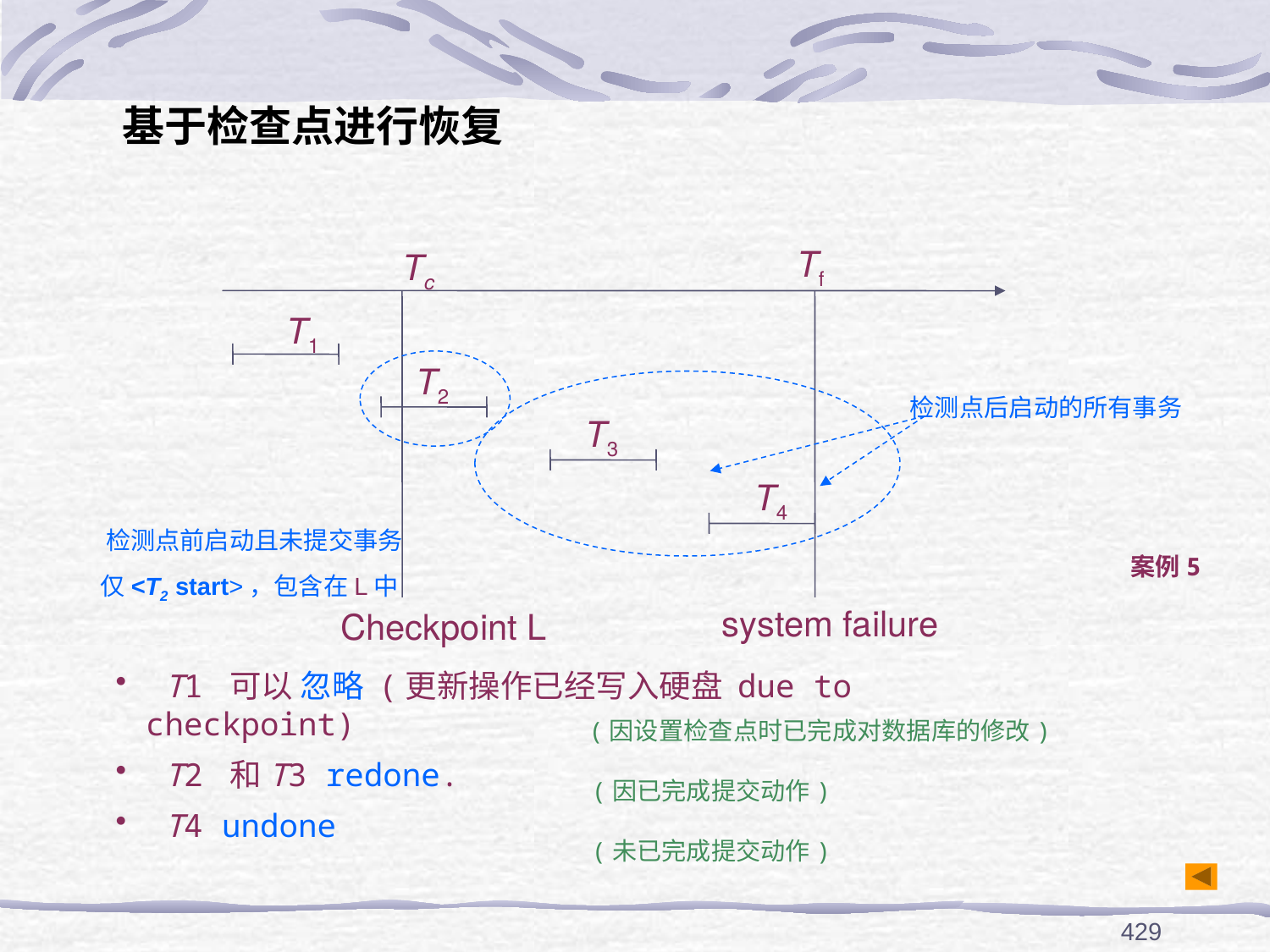

基于检查点进行恢复
Tf
Tc

T1

T2

T3

T4

system failure
Checkpoint L

检测点后启动的所有事务

检测点前启动且未提交事务
案例5
仅<T2 start>，包含在L中
 T1 可以 忽略 (更新操作已经写入硬盘 due to  checkpoint)
 T2 和T3 redone.
 T4 undone
(因设置检查点时已完成对数据库的修改)
(因已完成提交动作)
(未已完成提交动作)

429